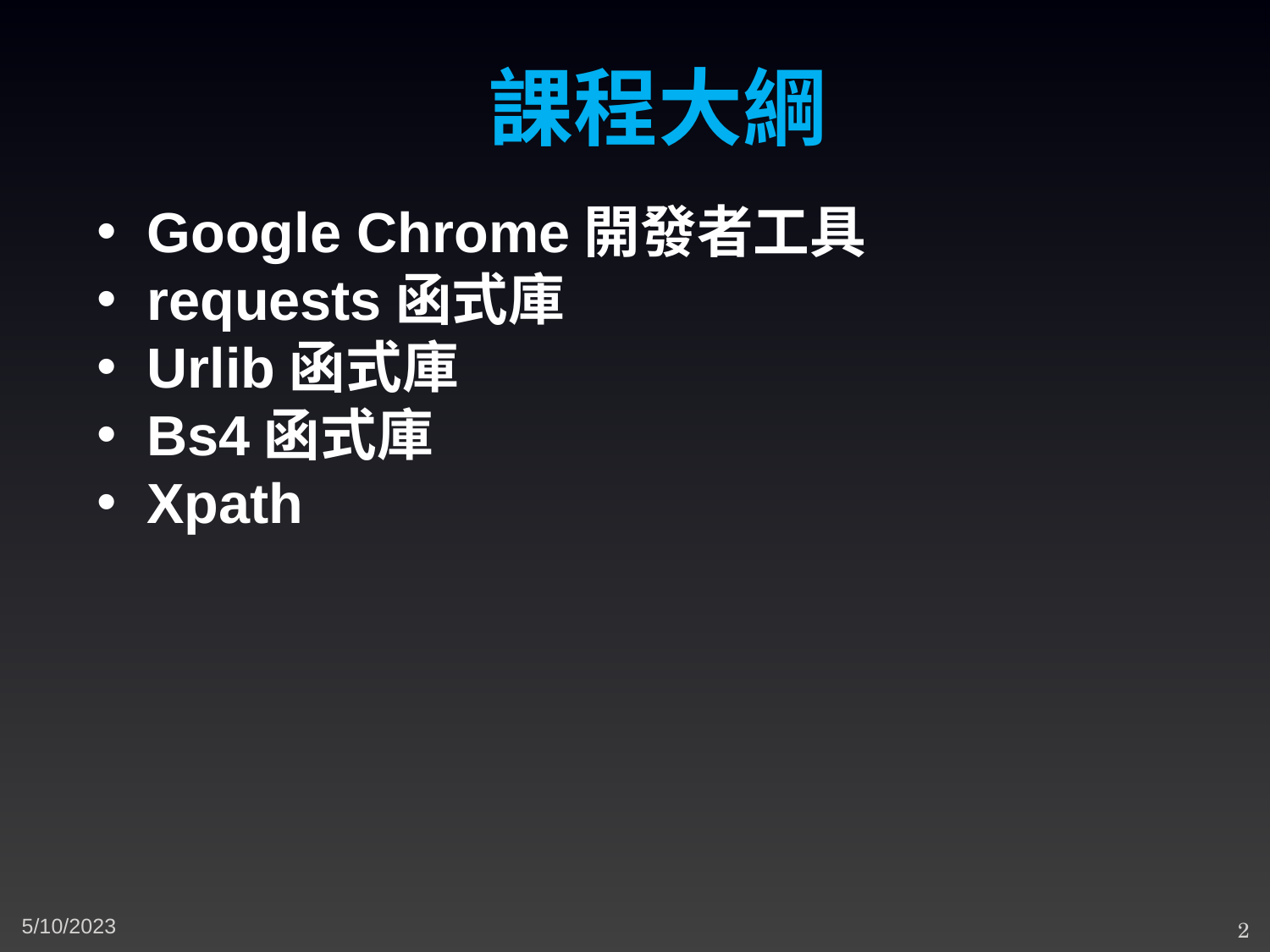

課程大綱
Google Chrome開發者工具
requests函式庫
Urlib函式庫
Bs4函式庫
Xpath
5/10/2023
2